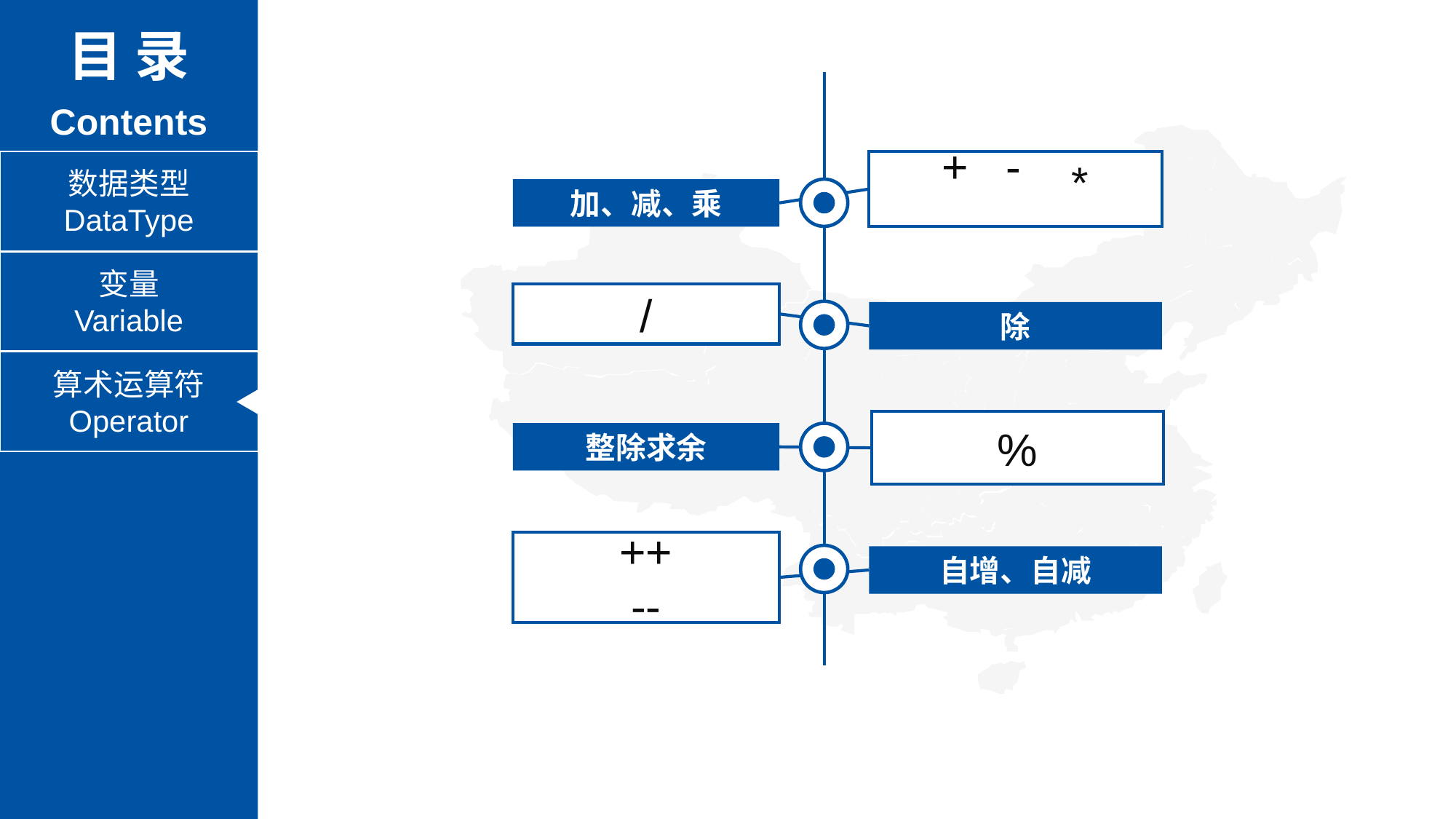

目 录
Contents
数据类型
DataType
+   -    *
加、减、乘

变量
Variable
/

除
算术运算符
Operator

%
整除求余

++
--

自增、自减